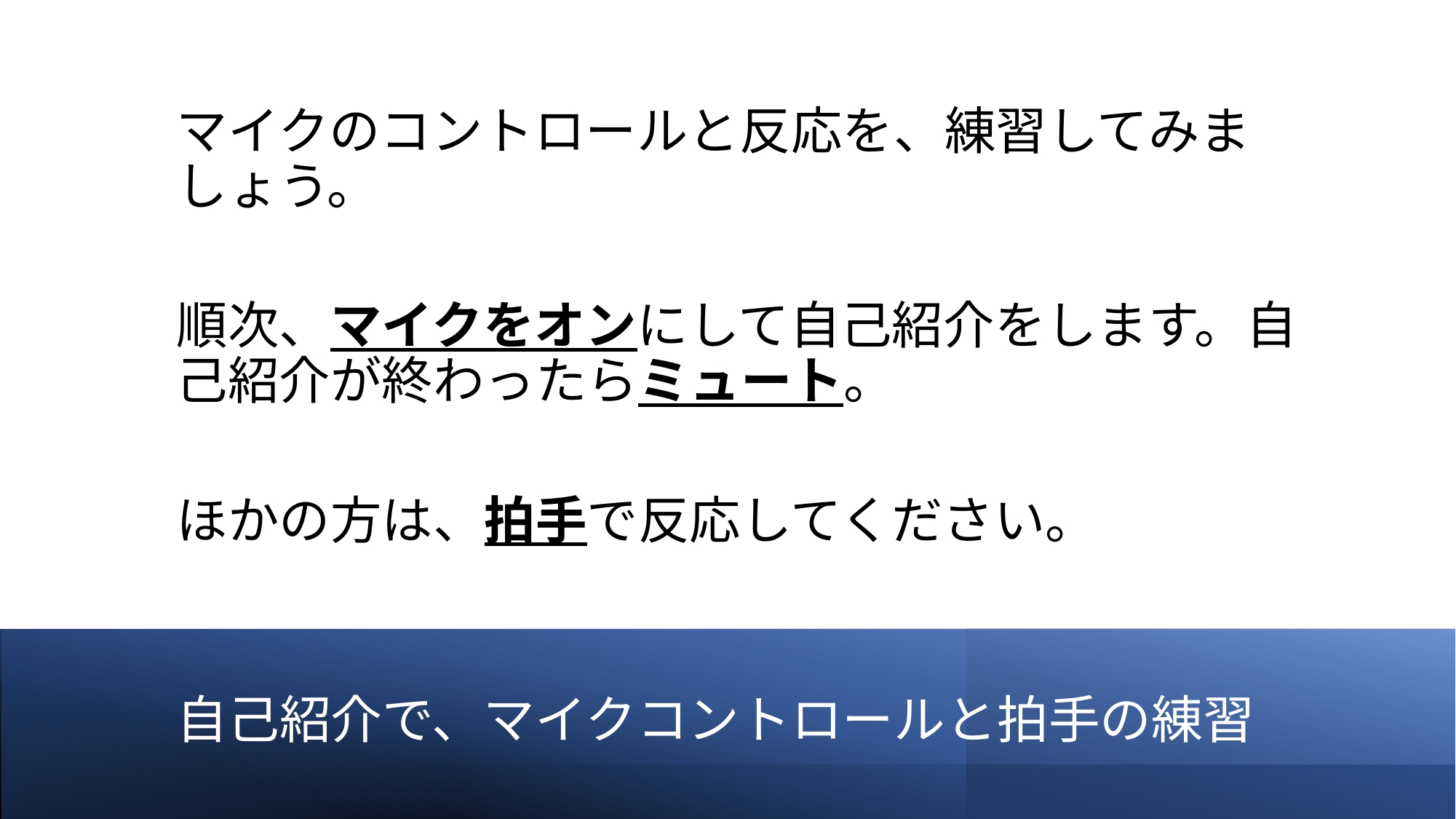

マイクのコントロールと反応を、練習してみましょう。

順次、マイクをオンにして自己紹介をします。自己紹介が終わったらミュート。

ほかの方は、拍手で反応してください。

# 自己紹介で、マイクコントロールと拍手の練習